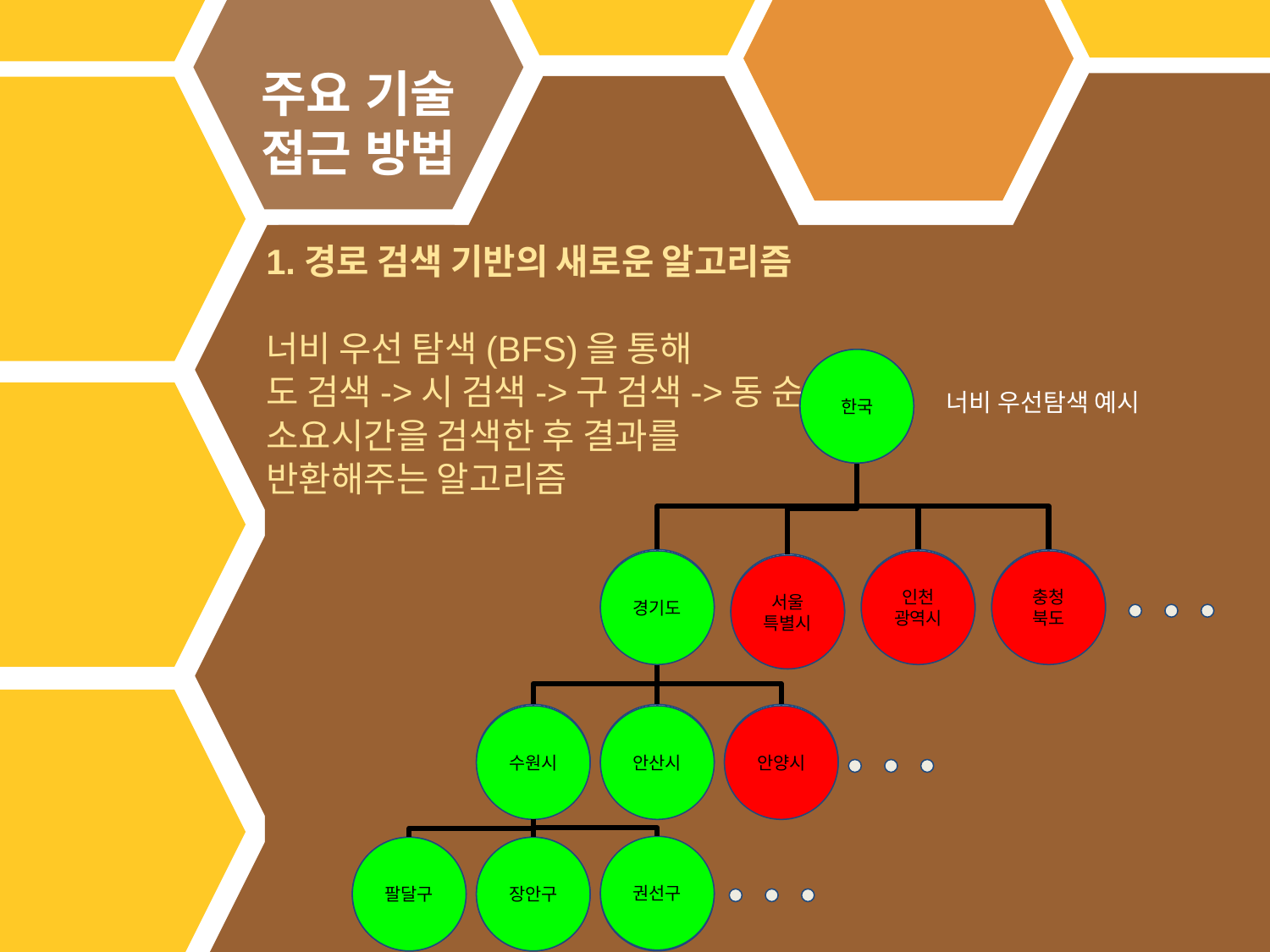

주요 기술 접근 방법

1.경로 검색 기반의 새로운 알고리즘

너비 우선 탐색(BFS)을 통해
도 검색->시 검색->구 검색->동 순서로
소요시간을 검색한 후 결과를
반환해주는 알고리즘

한국
한국
너비 우선탐색 예시

경기도
인천 광역시
충청
북도
경기도
인천 광역시
충청
북도
서울
특별시
서울
특별시

수원시
안산시
안양시
수원시
안산시
안양시

권선구
팔달구
팔달구
장안구
장안구
권선구